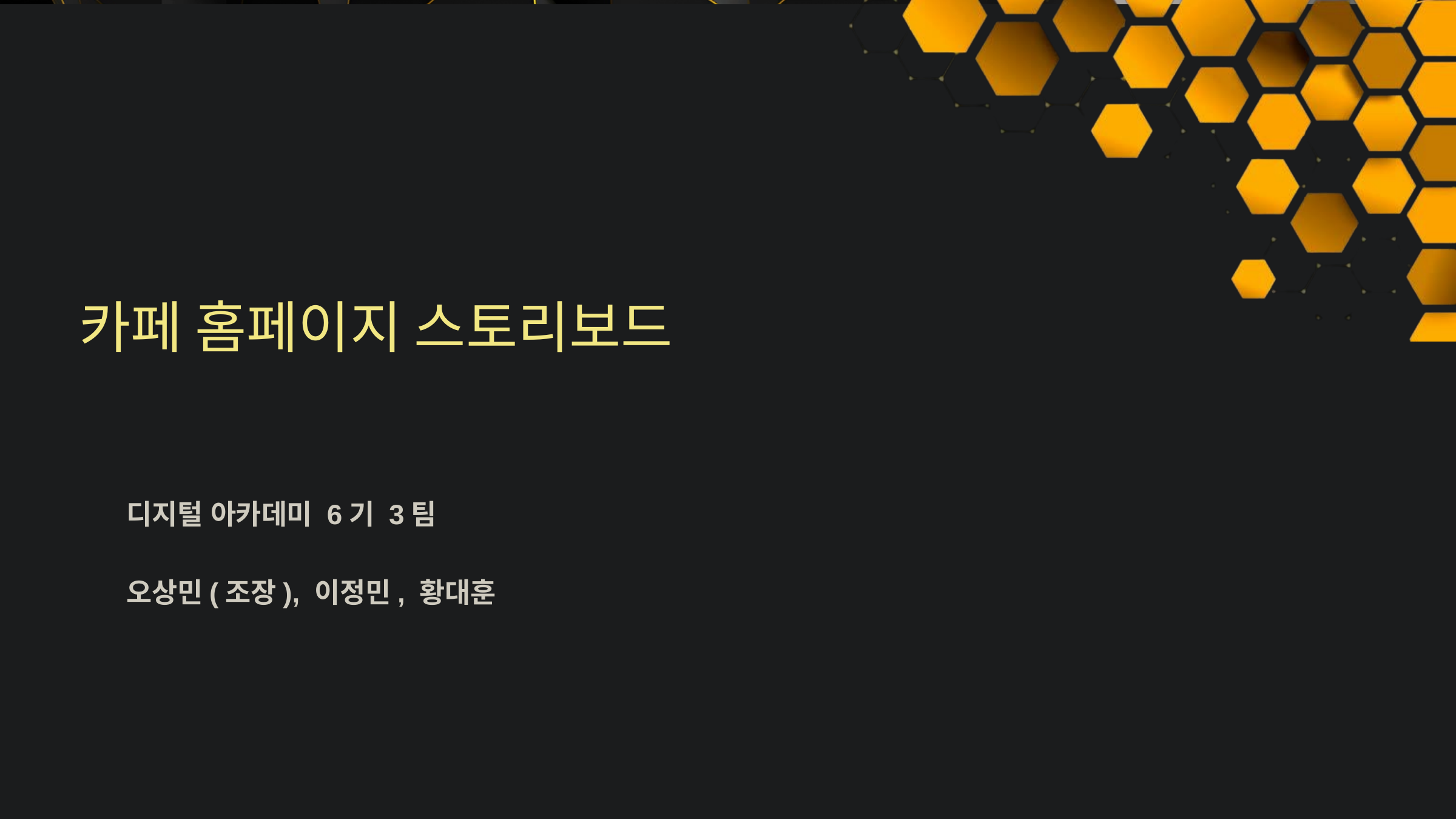

카페 홈페이지 스토리보드
디지털 아카데미 6기 3팀

오상민(조장), 이정민, 황대훈